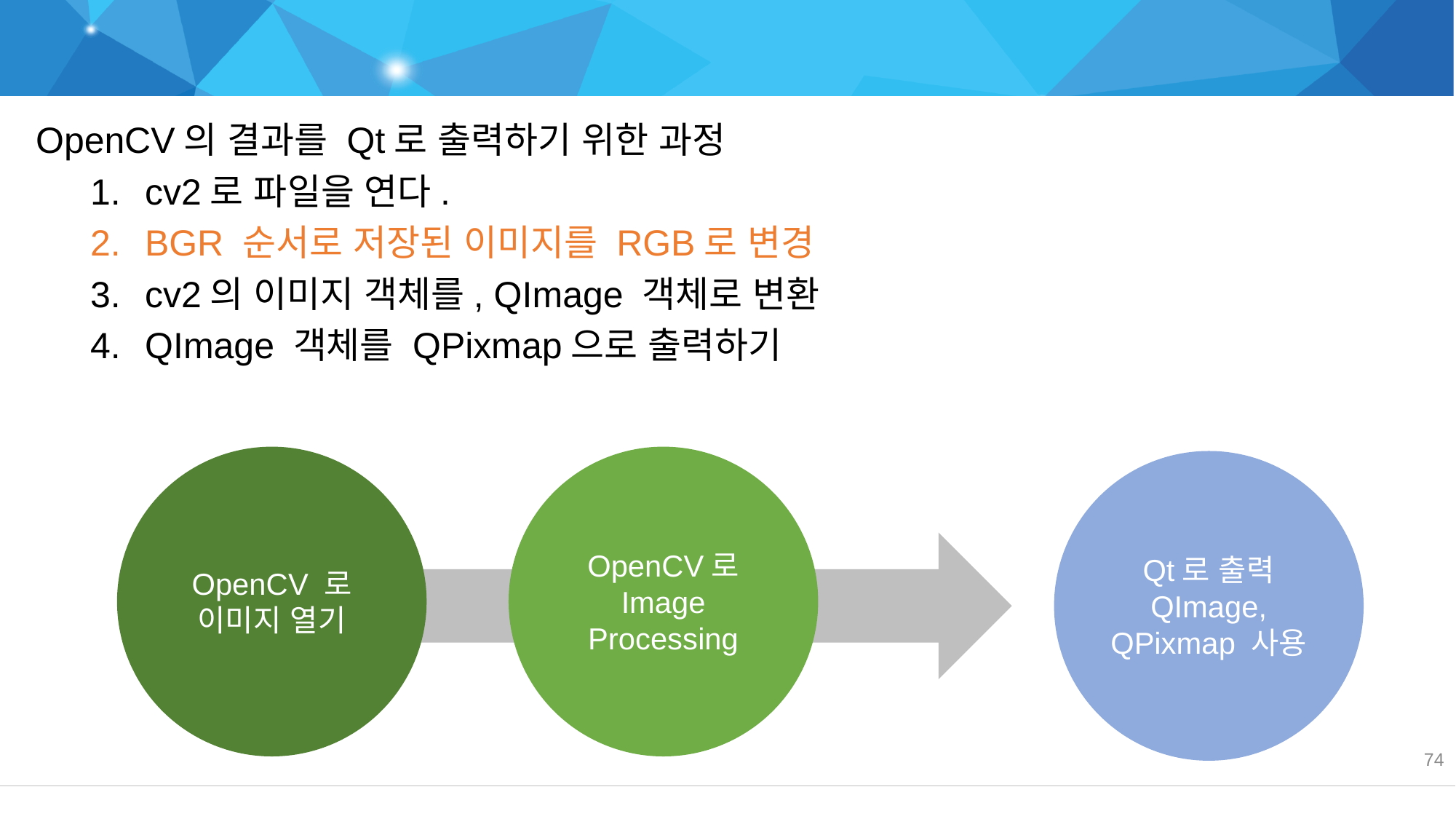

OpenCV로 이미지 불러오기
OpenCV의 결과를 Qt로 출력하기 위한 과정
cv2로 파일을 연다.
BGR 순서로 저장된 이미지를 RGB로 변경
cv2의 이미지 객체를, QImage 객체로 변환
QImage 객체를 QPixmap으로 출력하기

OpenCV로
Image Processing
OpenCV 로
이미지 열기
Qt로 출력
QImage, QPixmap 사용

74